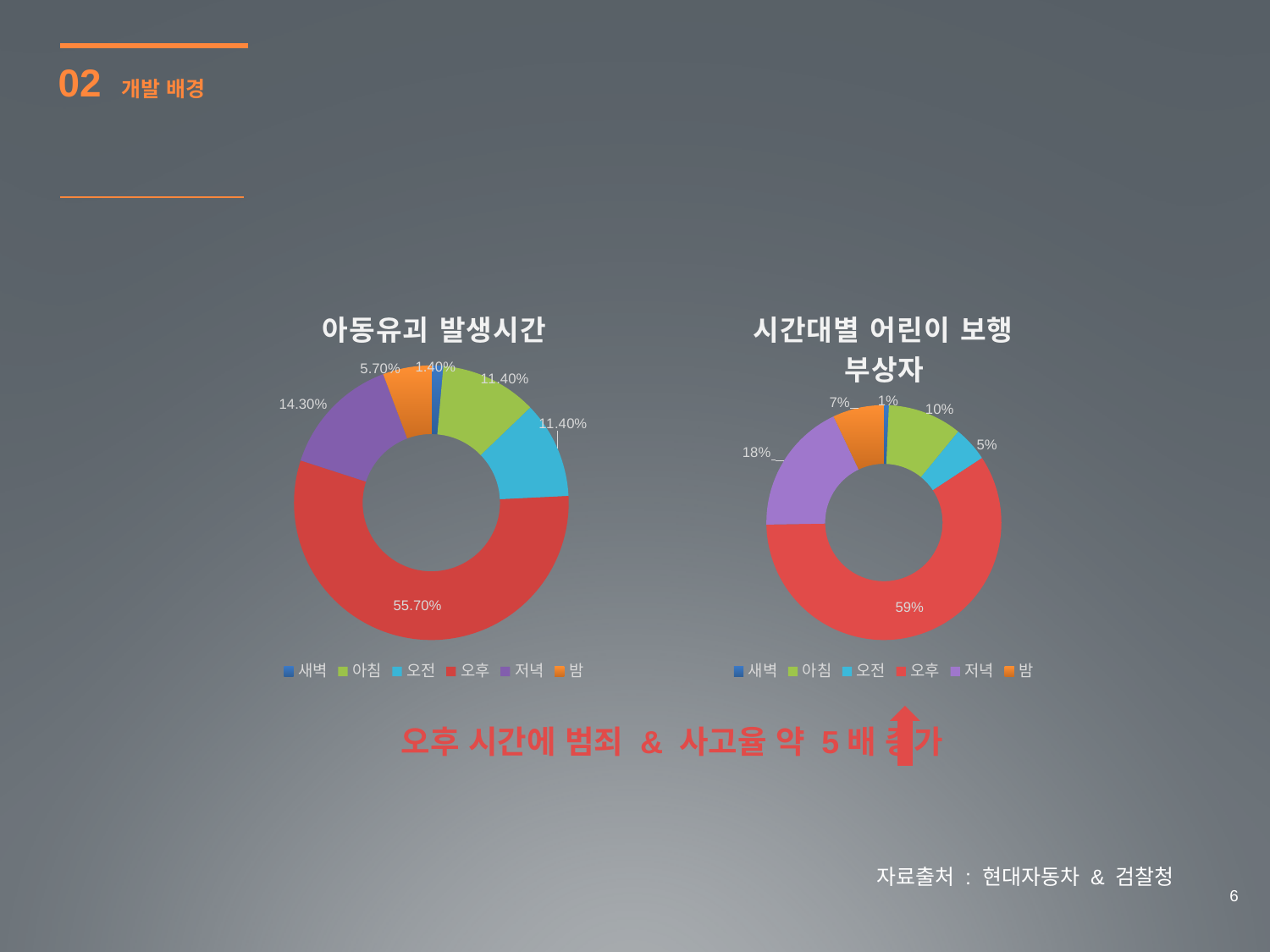

02 개발 배경

### Chart: 아동유괴 발생시간

| Category |  |
|---|---|
| 새벽 | 0.014 |
| 아침 | 0.114 |
| 오전 | 0.114 |
| 오후 | 0.557 |
| 저녁 | 0.143 |
| 밤 | 0.057 |

### Chart: 시간대별 어린이 보행 부상자

| Category |  |
|---|---|
| 새벽 | 0.006832601268911664 |
| 아침 | 0.10224499755978526 |
| 오전 | 0.048316251830161056 |
| 오후 | 0.5897999023914104 |
| 저녁 | 0.1822840409956076 |
| 밤 | 0.07052220595412396 |
오후 시간에 범죄 & 사고율 약 5배 증가
자료출처 : 현대자동차 & 검찰청